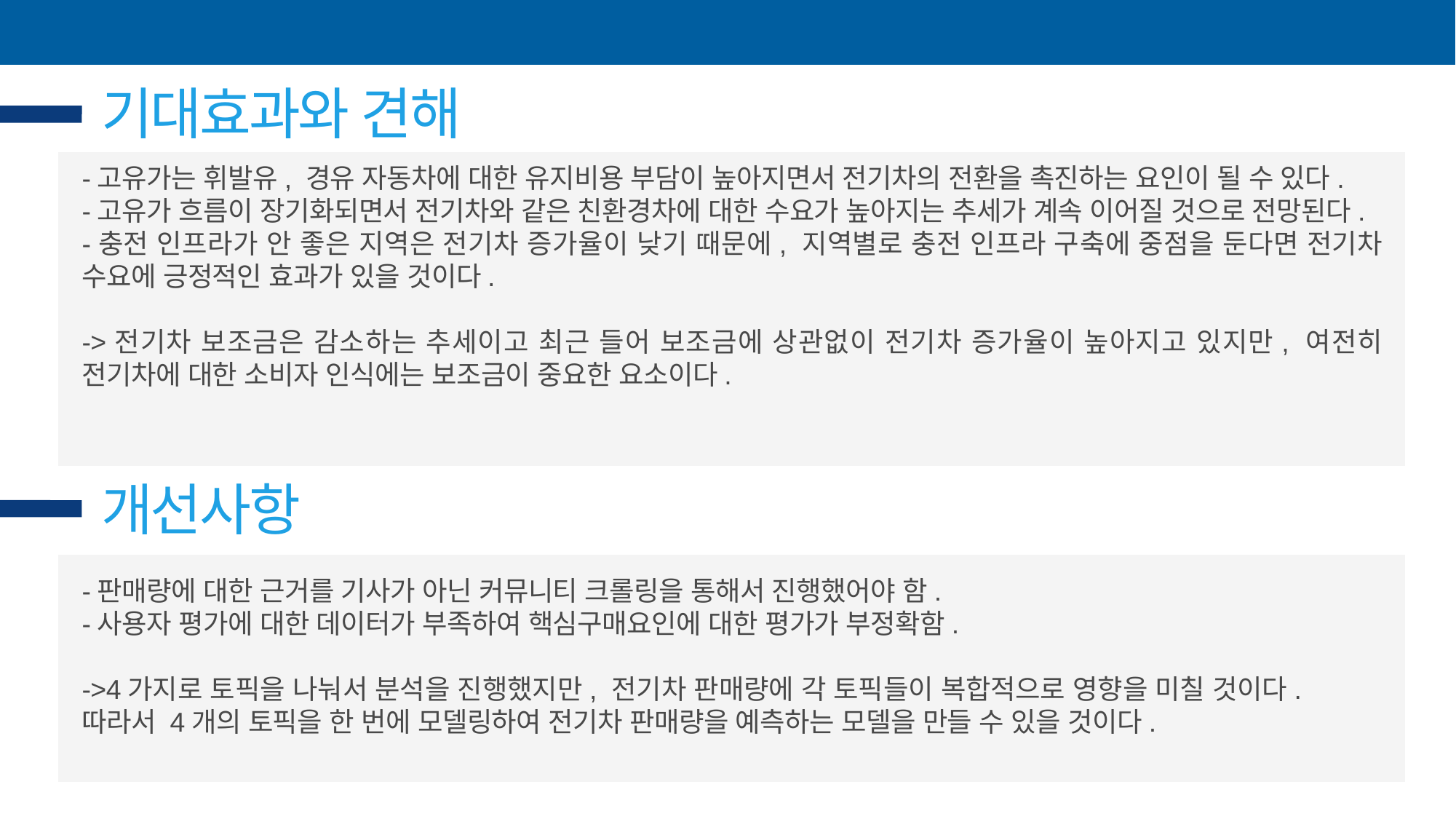

기대효과와 견해

-고유가는 휘발유, 경유 자동차에 대한 유지비용 부담이 높아지면서 전기차의 전환을 촉진하는 요인이 될 수 있다.
-고유가 흐름이 장기화되면서 전기차와 같은 친환경차에 대한 수요가 높아지는 추세가 계속 이어질 것으로 전망된다.
-충전 인프라가 안 좋은 지역은 전기차 증가율이 낮기 때문에, 지역별로 충전 인프라 구축에 중점을 둔다면 전기차 수요에 긍정적인 효과가 있을 것이다.

->전기차 보조금은 감소하는 추세이고 최근 들어 보조금에 상관없이 전기차 증가율이 높아지고 있지만, 여전히 전기차에 대한 소비자 인식에는 보조금이 중요한 요소이다.
개선사항

-판매량에 대한 근거를 기사가 아닌 커뮤니티 크롤링을 통해서 진행했어야 함.
-사용자 평가에 대한 데이터가 부족하여 핵심구매요인에 대한 평가가 부정확함.

->4가지로 토픽을 나눠서 분석을 진행했지만, 전기차 판매량에 각 토픽들이 복합적으로 영향을 미칠 것이다. 따라서 4개의 토픽을 한 번에 모델링하여 전기차 판매량을 예측하는 모델을 만들 수 있을 것이다.